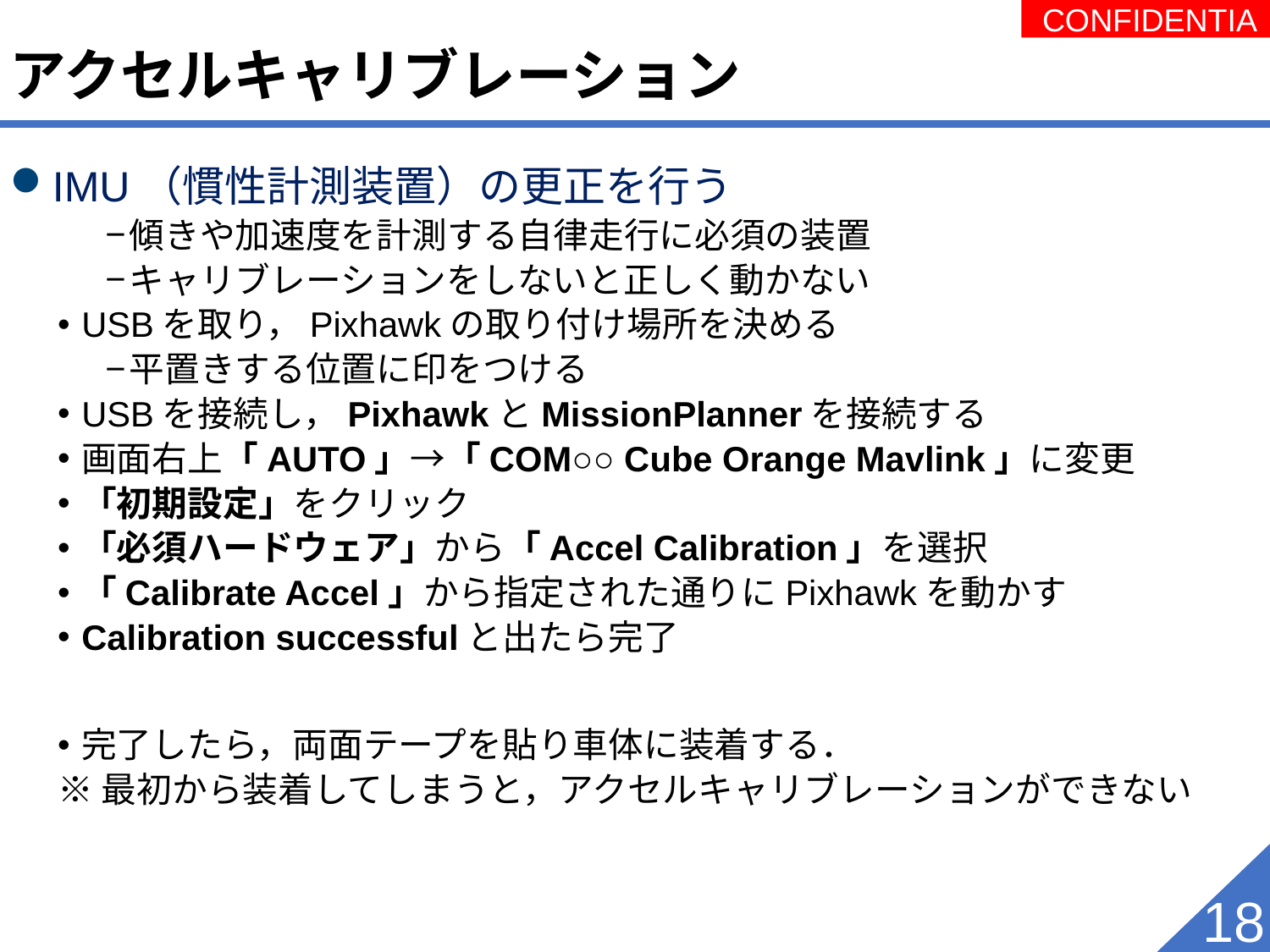

# アクセルキャリブレーション
IMU（慣性計測装置）の更正を行う
傾きや加速度を計測する自律走行に必須の装置
キャリブレーションをしないと正しく動かない
USBを取り，Pixhawkの取り付け場所を決める
平置きする位置に印をつける
USBを接続し，PixhawkとMissionPlannerを接続する
画面右上「AUTO」→「COM○○ Cube Orange Mavlink」に変更
「初期設定」をクリック
「必須ハードウェア」から「Accel Calibration」を選択
「Calibrate Accel」から指定された通りにPixhawkを動かす
Calibration successfulと出たら完了

完了したら，両面テープを貼り車体に装着する．
※最初から装着してしまうと，アクセルキャリブレーションができない

18